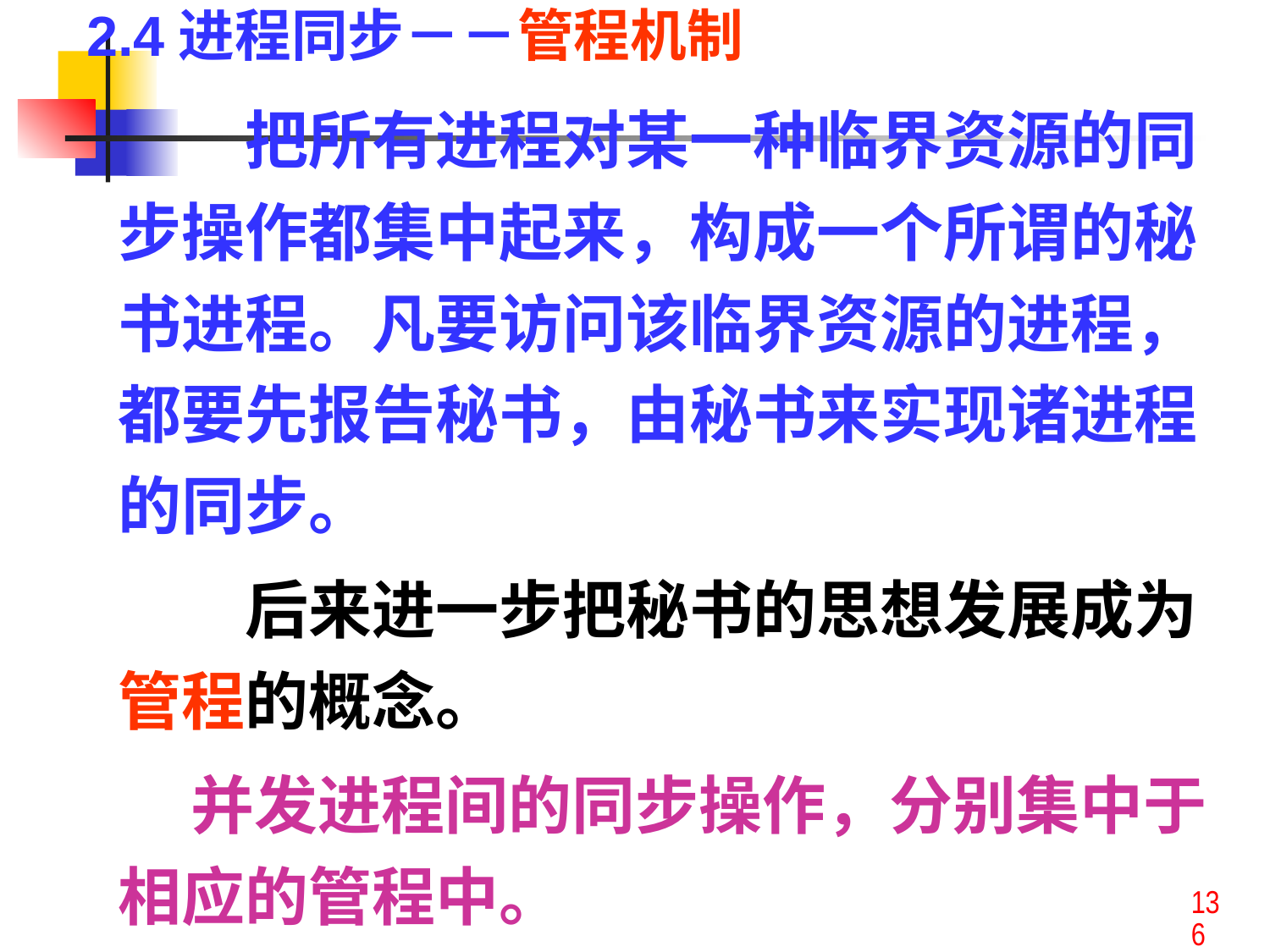

2.4进程同步－－管程机制
　　把所有进程对某一种临界资源的同步操作都集中起来，构成一个所谓的秘书进程。凡要访问该临界资源的进程，都要先报告秘书，由秘书来实现诸进程的同步。
　　后来进一步把秘书的思想发展成为管程的概念。
    并发进程间的同步操作，分别集中于相应的管程中。
136